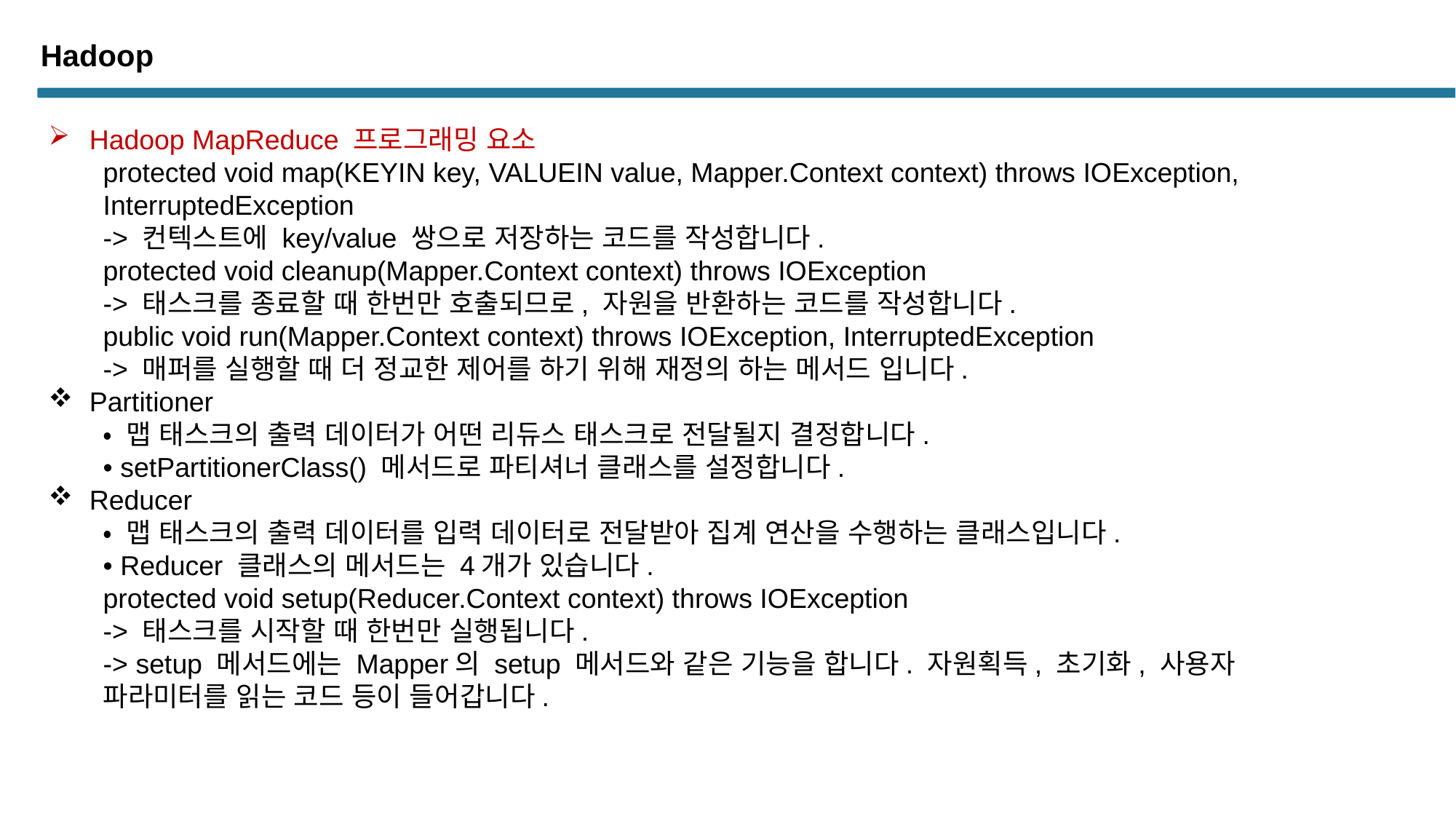

# Hadoop
Hadoop MapReduce 프로그래밍 요소
protected void map(KEYIN key, VALUEIN value, Mapper.Context context) throws IOException, InterruptedException
-> 컨텍스트에 key/value 쌍으로 저장하는 코드를 작성합니다.
protected void cleanup(Mapper.Context context) throws IOException
-> 태스크를 종료할 때 한번만 호출되므로, 자원을 반환하는 코드를 작성합니다.
public void run(Mapper.Context context) throws IOException, InterruptedException
-> 매퍼를 실행할 때 더 정교한 제어를 하기 위해 재정의 하는 메서드 입니다.
Partitioner
• 맵 태스크의 출력 데이터가 어떤 리듀스 태스크로 전달될지 결정합니다.
• setPartitionerClass() 메서드로 파티셔너 클래스를 설정합니다.
Reducer
• 맵 태스크의 출력 데이터를 입력 데이터로 전달받아 집계 연산을 수행하는 클래스입니다.
• Reducer 클래스의 메서드는 4개가 있습니다.
protected void setup(Reducer.Context context) throws IOException
-> 태스크를 시작할 때 한번만 실행됩니다.
-> setup 메서드에는 Mapper의 setup 메서드와 같은 기능을 합니다. 자원획득, 초기화, 사용자
파라미터를 읽는 코드 등이 들어갑니다.